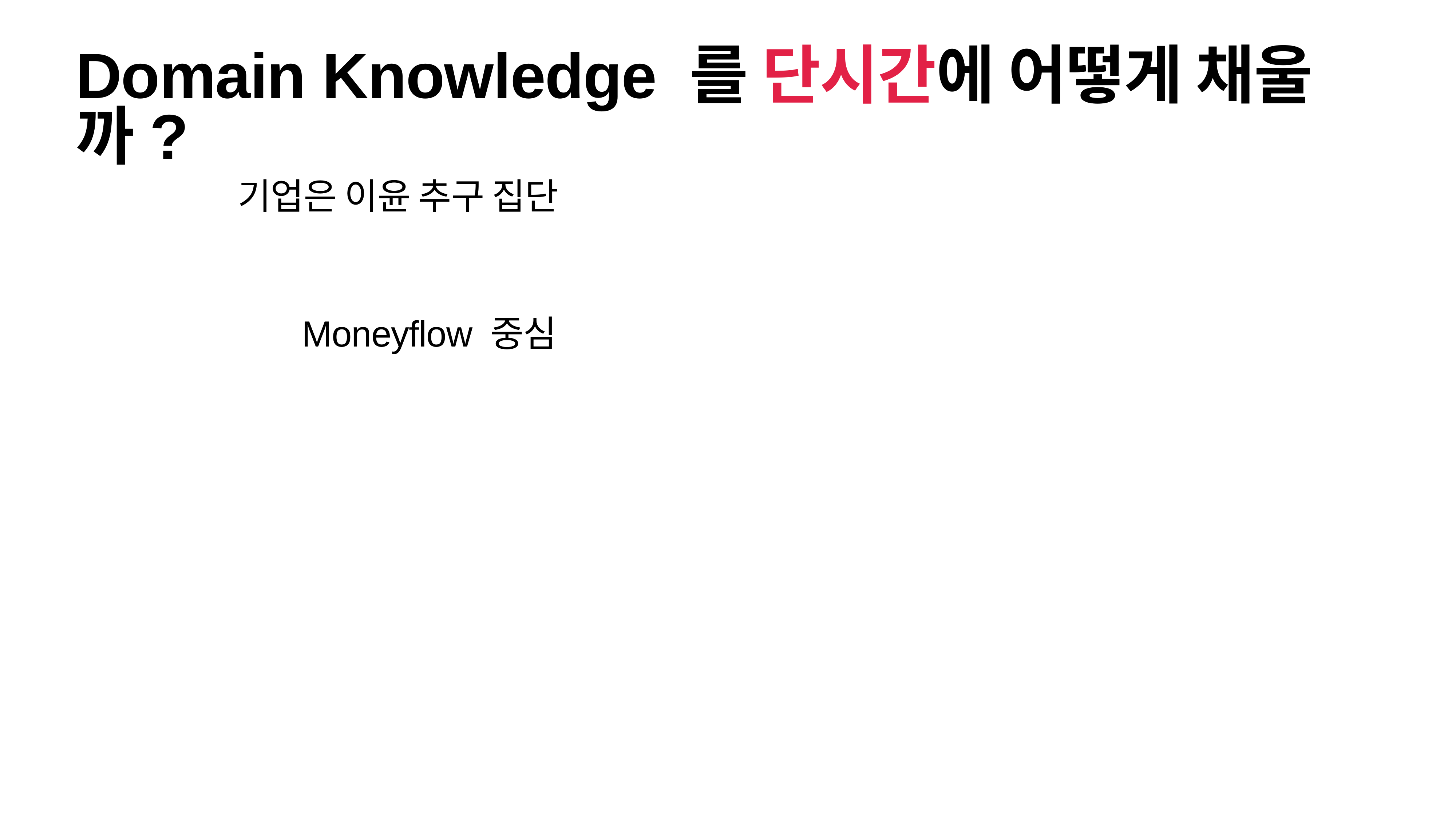

# Domain Knowledge 를 단시간에 어떻게 채울까?
기업은 이윤 추구 집단
Moneyflow 중심